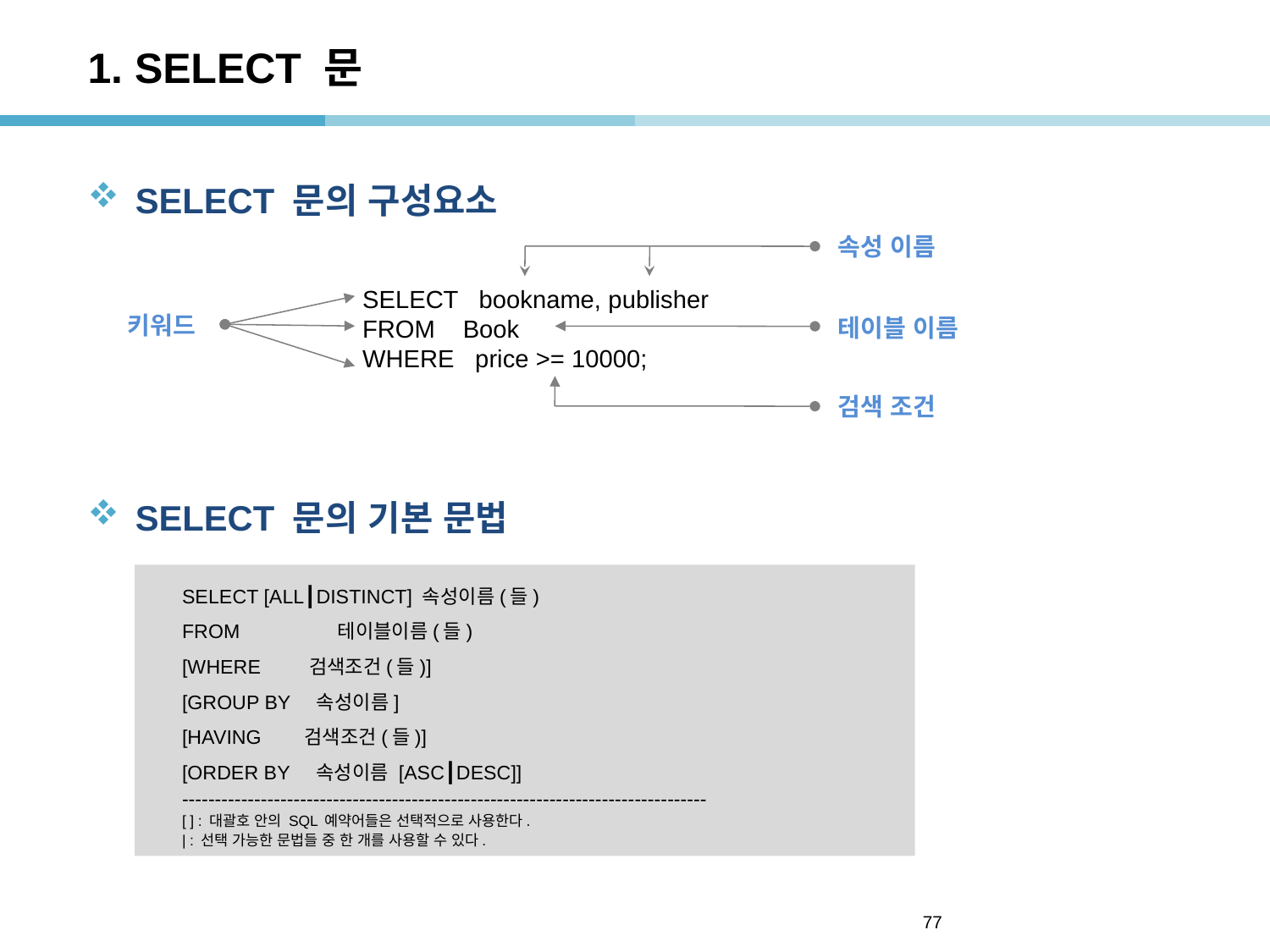

# 1. SELECT 문
SELECT 문의 구성요소

SELECT 문의 기본 문법
속성 이름
SELECT   bookname, publisher
FROM    Book
WHERE   price >= 10000;
키워드
테이블 이름
검색 조건
SELECT [ALL┃DISTINCT] 속성이름(들)
FROM 	      테이블이름(들)
[WHERE        검색조건(들)]
[GROUP BY    속성이름]
[HAVING       검색조건(들)]
[ORDER BY    속성이름 [ASC┃DESC]]
--------------------------------------------------------------------------------
[ ] : 대괄호 안의 SQL 예약어들은 선택적으로 사용한다.
| : 선택 가능한 문법들 중 한 개를 사용할 수 있다.
77